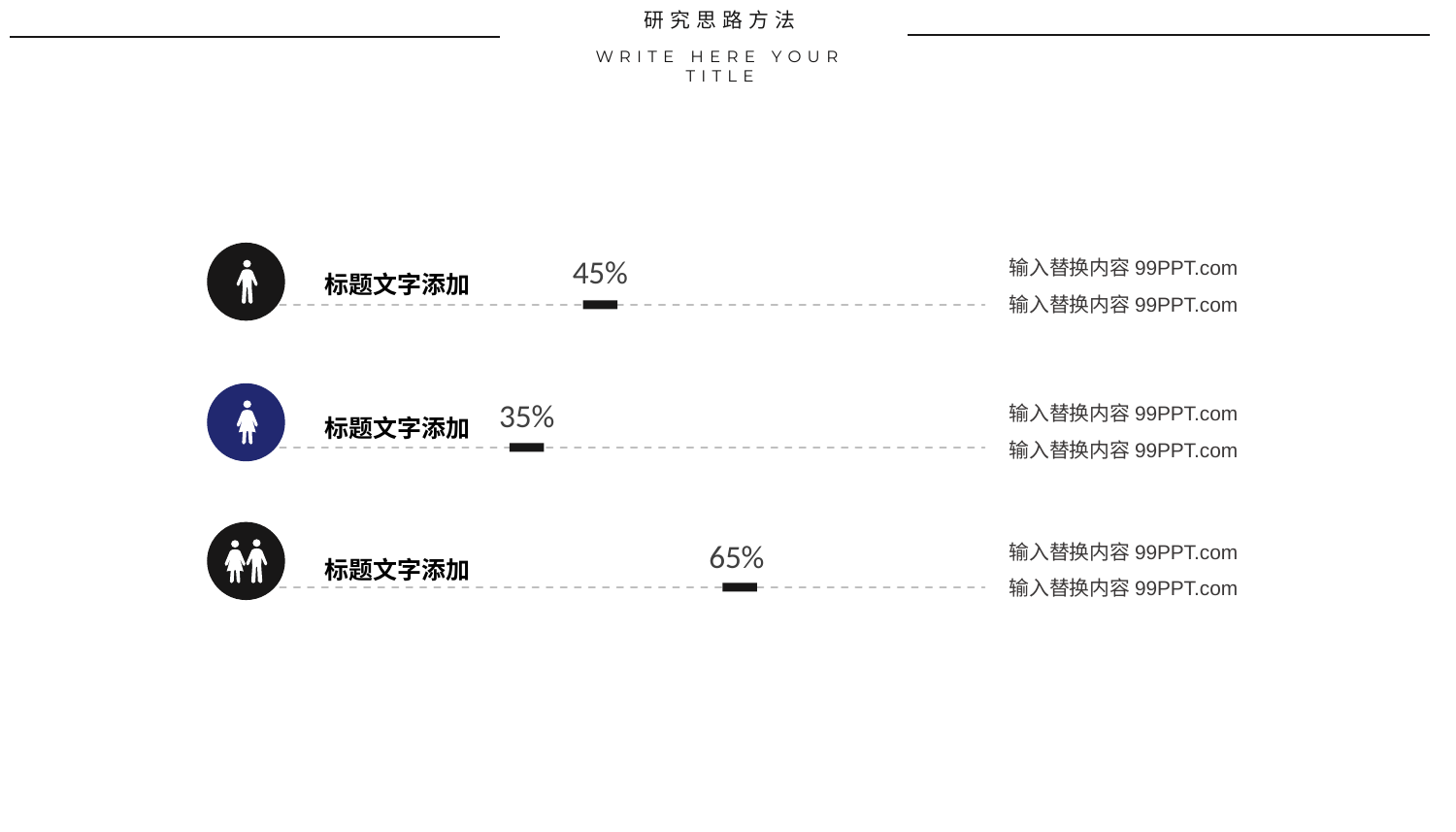

研究思路方法
WRITE HERE YOUR TITLE

45%
标题文字添加

35%
标题文字添加

65%

标题文字添加

输入替换内容99PPT.com
输入替换内容99PPT.com
输入替换内容99PPT.com
输入替换内容99PPT.com
输入替换内容99PPT.com
输入替换内容99PPT.com